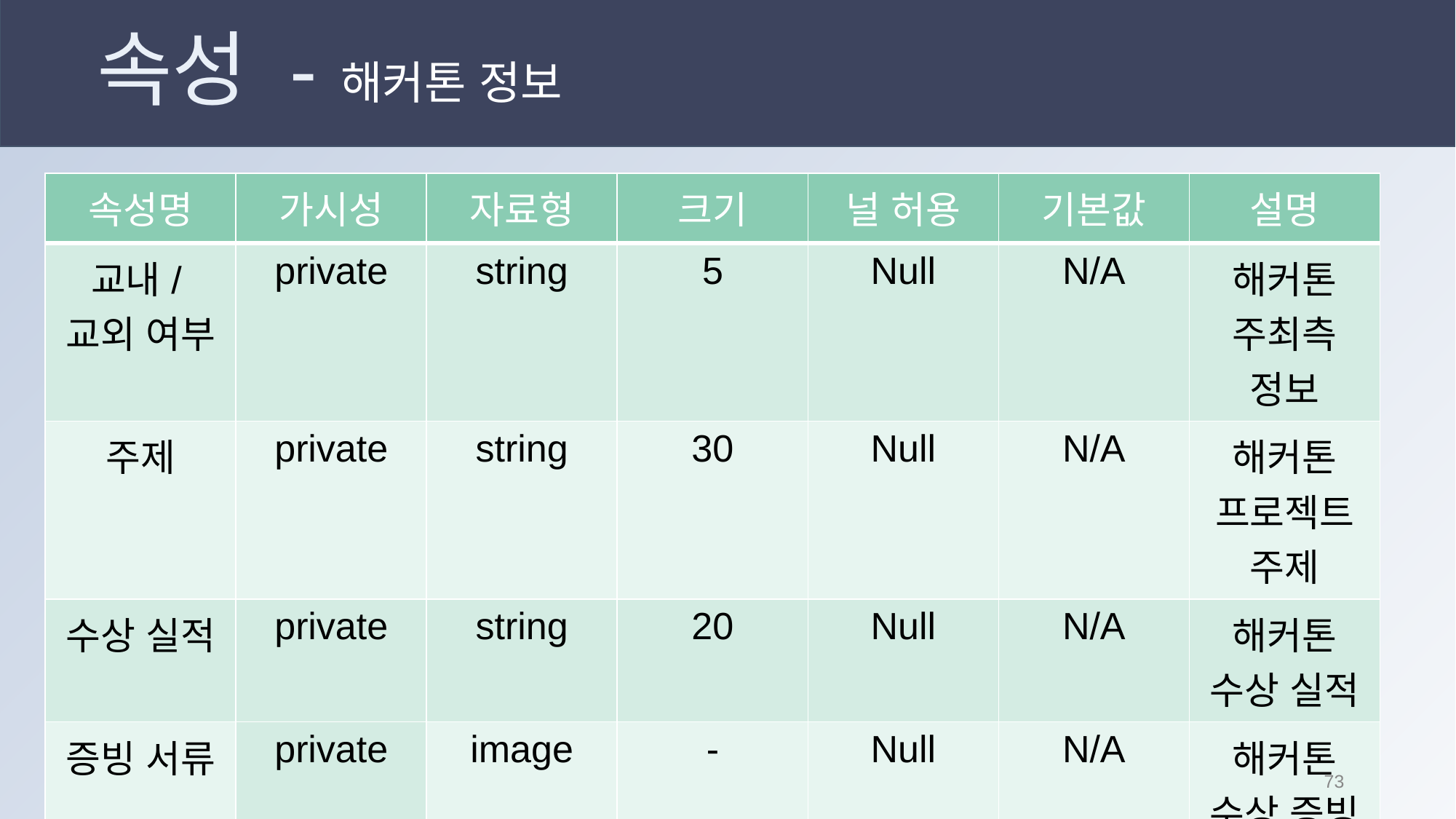

# 속성 - 해커톤 정보

| 속성명 | 가시성 | 자료형 | 크기 | 널 허용 | 기본값 | 설명 |
| --- | --- | --- | --- | --- | --- | --- |
| 교내/교외 여부 | private | string | 5 | Null | N/A | 해커톤 주최측 정보 |
| 주제 | private | string | 30 | Null | N/A | 해커톤 프로젝트 주제 |
| 수상 실적 | private | string | 20 | Null | N/A | 해커톤 수상 실적 |
| 증빙 서류 | private | image | - | Null | N/A | 해커톤 수상 증빙 서류 |
73